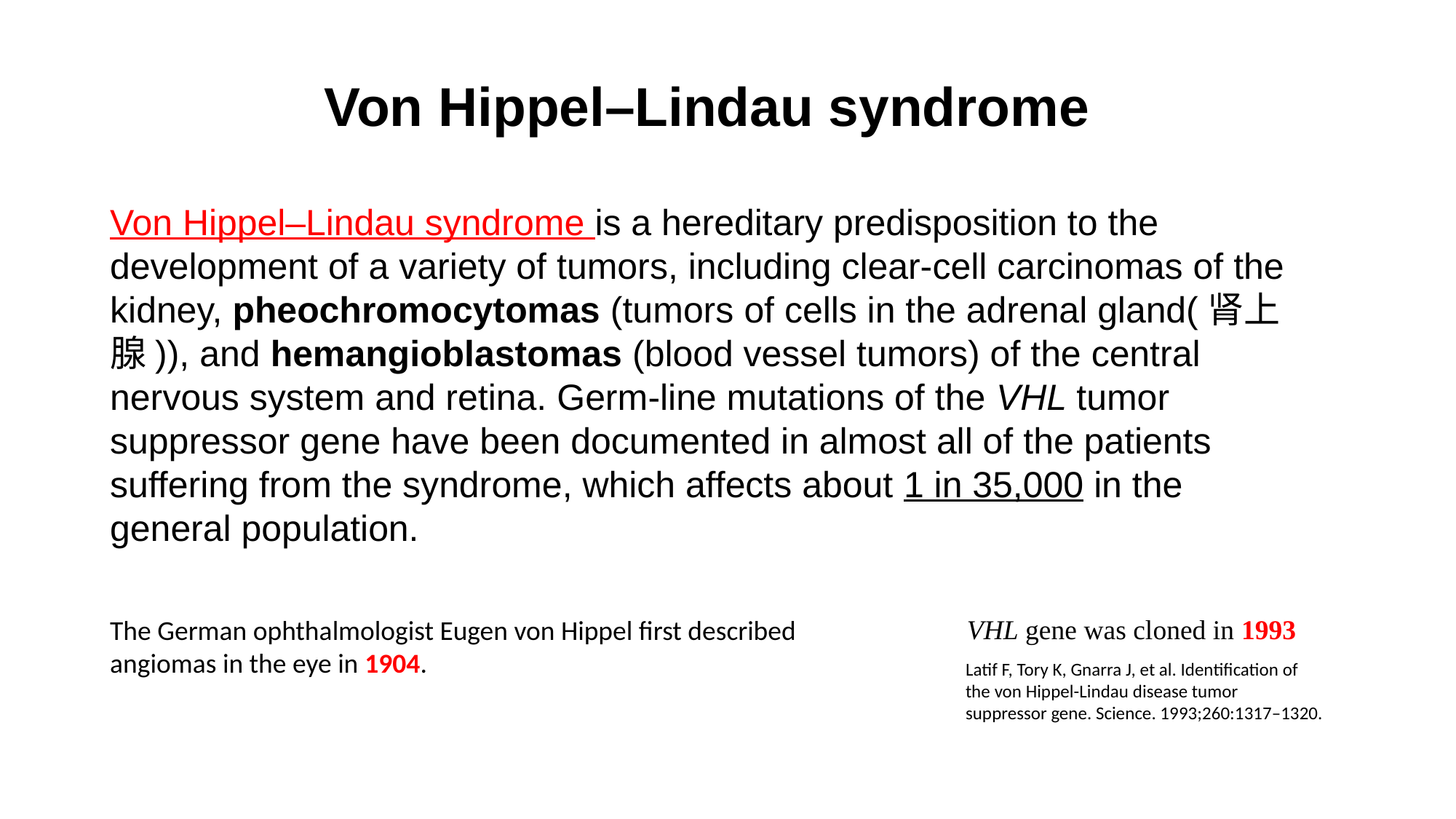

Von Hippel–Lindau syndrome
Von Hippel–Lindau syndrome is a hereditary predisposition to the development of a variety of tumors, including clear-cell carcinomas of the kidney, pheochromocytomas (tumors of cells in the adrenal gland(肾上腺)), and hemangioblastomas (blood vessel tumors) of the central nervous system and retina. Germ-line mutations of the VHL tumor suppressor gene have been documented in almost all of the patients suffering from the syndrome, which affects about 1 in 35,000 in the general population.
VHL gene was cloned in 1993
The German ophthalmologist Eugen von Hippel first described angiomas in the eye in 1904.
Latif F, Tory K, Gnarra J, et al. Identification of the von Hippel-Lindau disease tumor suppressor gene. Science. 1993;260:1317–1320.